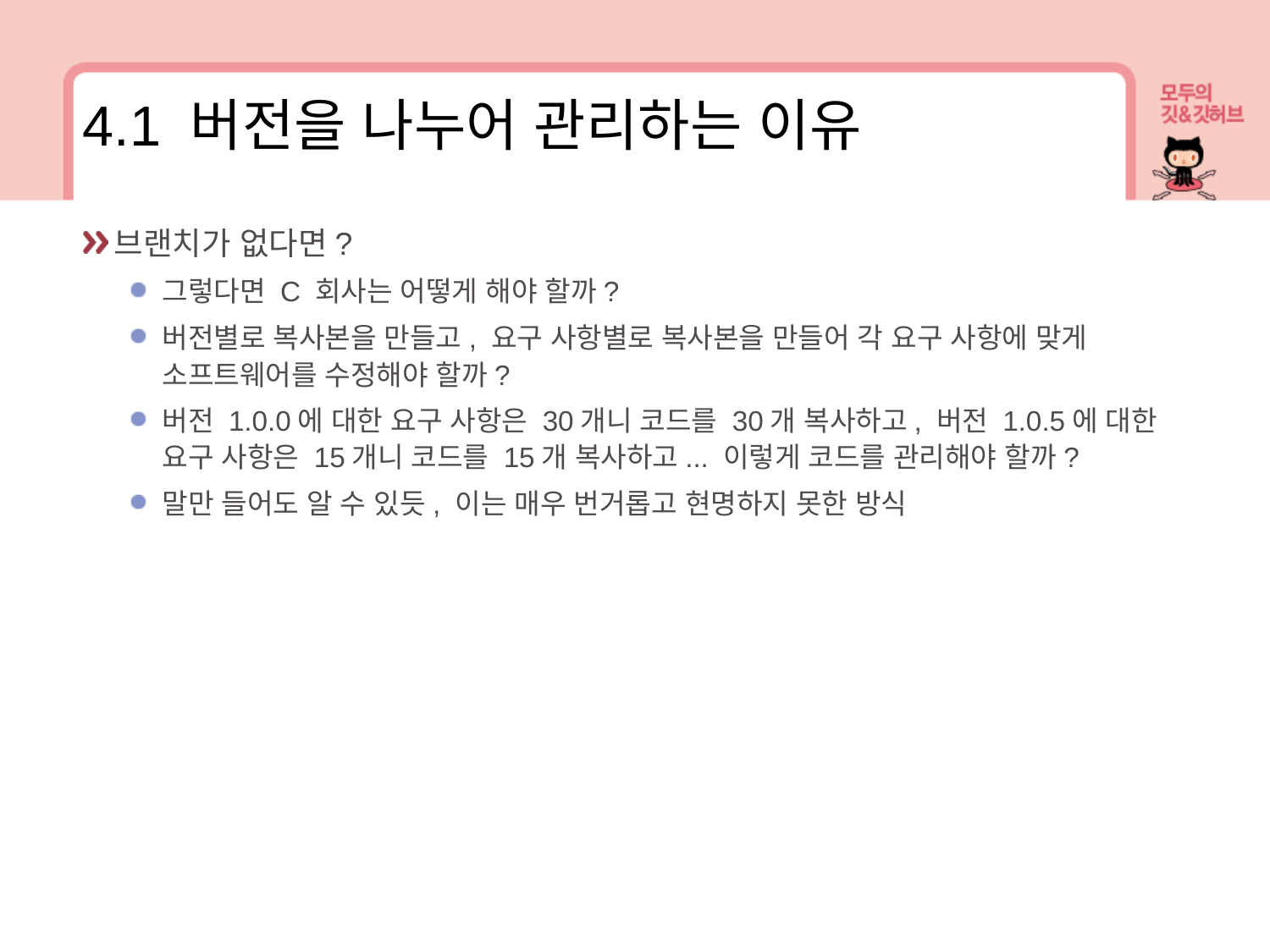

4.1 버전을 나누어 관리하는 이유
브랜치가 없다면?
그렇다면 C 회사는 어떻게 해야 할까?
버전별로 복사본을 만들고, 요구 사항별로 복사본을 만들어 각 요구 사항에 맞게 소프트웨어를 수정해야 할까?
버전 1.0.0에 대한 요구 사항은 30개니 코드를 30개 복사하고, 버전 1.0.5에 대한 요구 사항은 15개니 코드를 15개 복사하고... 이렇게 코드를 관리해야 할까?
말만 들어도 알 수 있듯, 이는 매우 번거롭고 현명하지 못한 방식